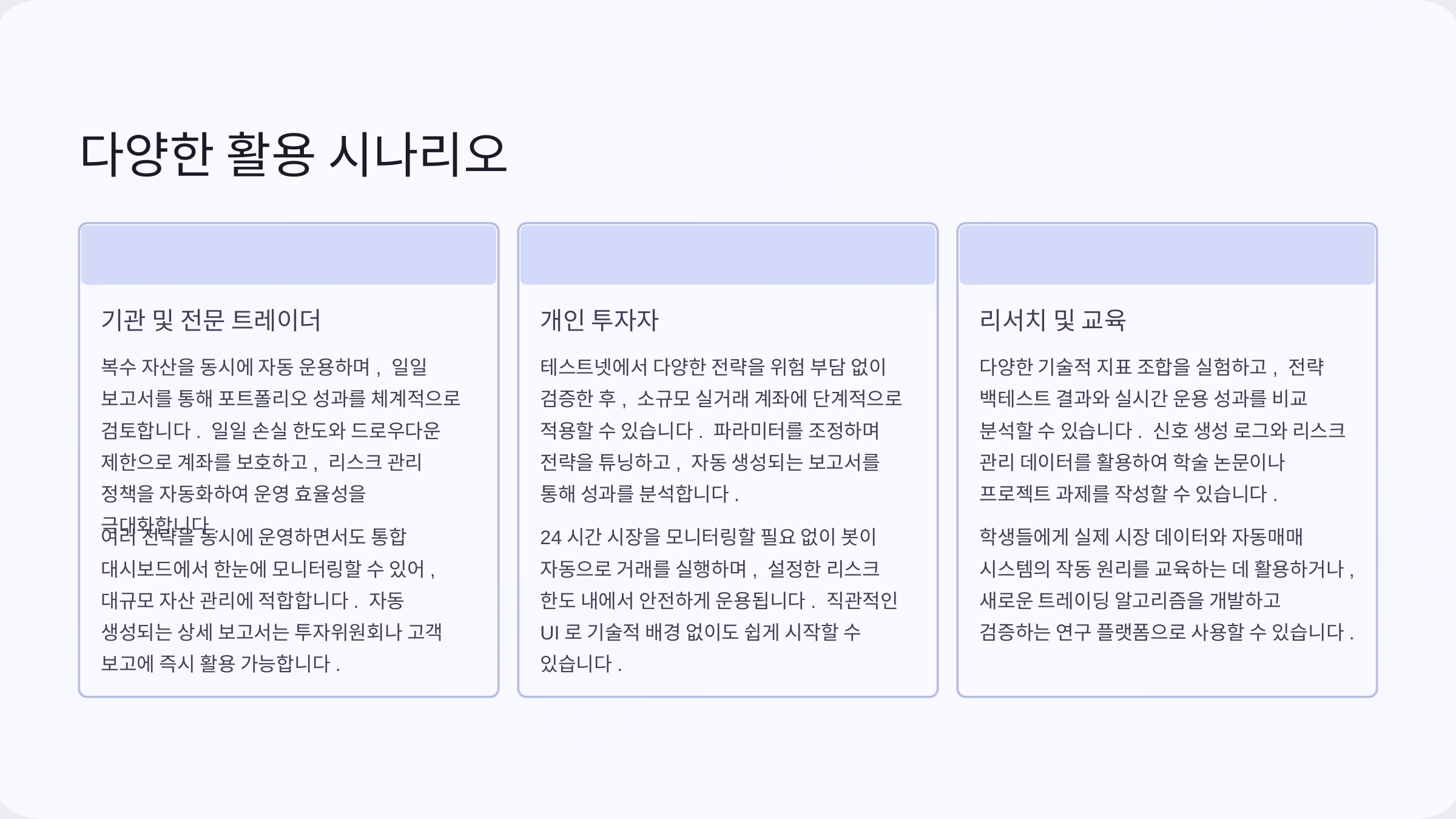

다양한 활용 시나리오

기관 및 전문 트레이더
개인 투자자
리서치 및 교육
복수 자산을 동시에 자동 운용하며, 일일 보고서를 통해 포트폴리오 성과를 체계적으로 검토합니다. 일일 손실 한도와 드로우다운 제한으로 계좌를 보호하고, 리스크 관리 정책을 자동화하여 운영 효율성을 극대화합니다.
테스트넷에서 다양한 전략을 위험 부담 없이 검증한 후, 소규모 실거래 계좌에 단계적으로 적용할 수 있습니다. 파라미터를 조정하며 전략을 튜닝하고, 자동 생성되는 보고서를 통해 성과를 분석합니다.
다양한 기술적 지표 조합을 실험하고, 전략 백테스트 결과와 실시간 운용 성과를 비교 분석할 수 있습니다. 신호 생성 로그와 리스크 관리 데이터를 활용하여 학술 논문이나 프로젝트 과제를 작성할 수 있습니다.
여러 전략을 동시에 운영하면서도 통합 대시보드에서 한눈에 모니터링할 수 있어, 대규모 자산 관리에 적합합니다. 자동 생성되는 상세 보고서는 투자위원회나 고객 보고에 즉시 활용 가능합니다.
24시간 시장을 모니터링할 필요 없이 봇이 자동으로 거래를 실행하며, 설정한 리스크 한도 내에서 안전하게 운용됩니다. 직관적인 UI로 기술적 배경 없이도 쉽게 시작할 수 있습니다.
학생들에게 실제 시장 데이터와 자동매매 시스템의 작동 원리를 교육하는 데 활용하거나, 새로운 트레이딩 알고리즘을 개발하고 검증하는 연구 플랫폼으로 사용할 수 있습니다.